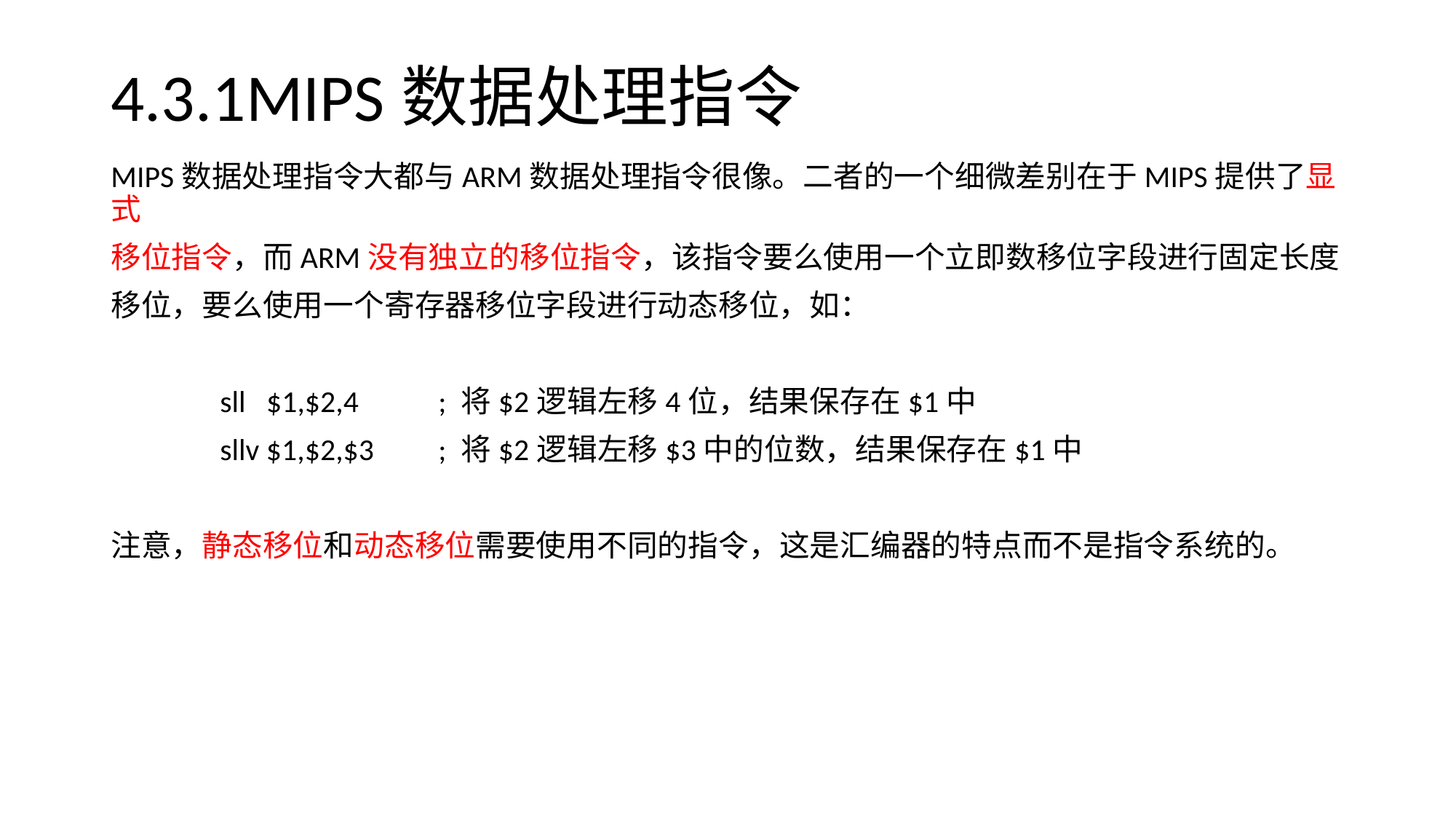

# 4.3.1MIPS数据处理指令
MIPS数据处理指令大都与ARM数据处理指令很像。二者的一个细微差别在于MIPS提供了显式
移位指令，而ARM没有独立的移位指令，该指令要么使用一个立即数移位字段进行固定长度
移位，要么使用一个寄存器移位字段进行动态移位，如：

	sll   $1,$2,4	; 将$2逻辑左移4位，结果保存在$1中
	sllv $1,$2,$3	; 将$2逻辑左移$3中的位数，结果保存在$1中

注意，静态移位和动态移位需要使用不同的指令，这是汇编器的特点而不是指令系统的。